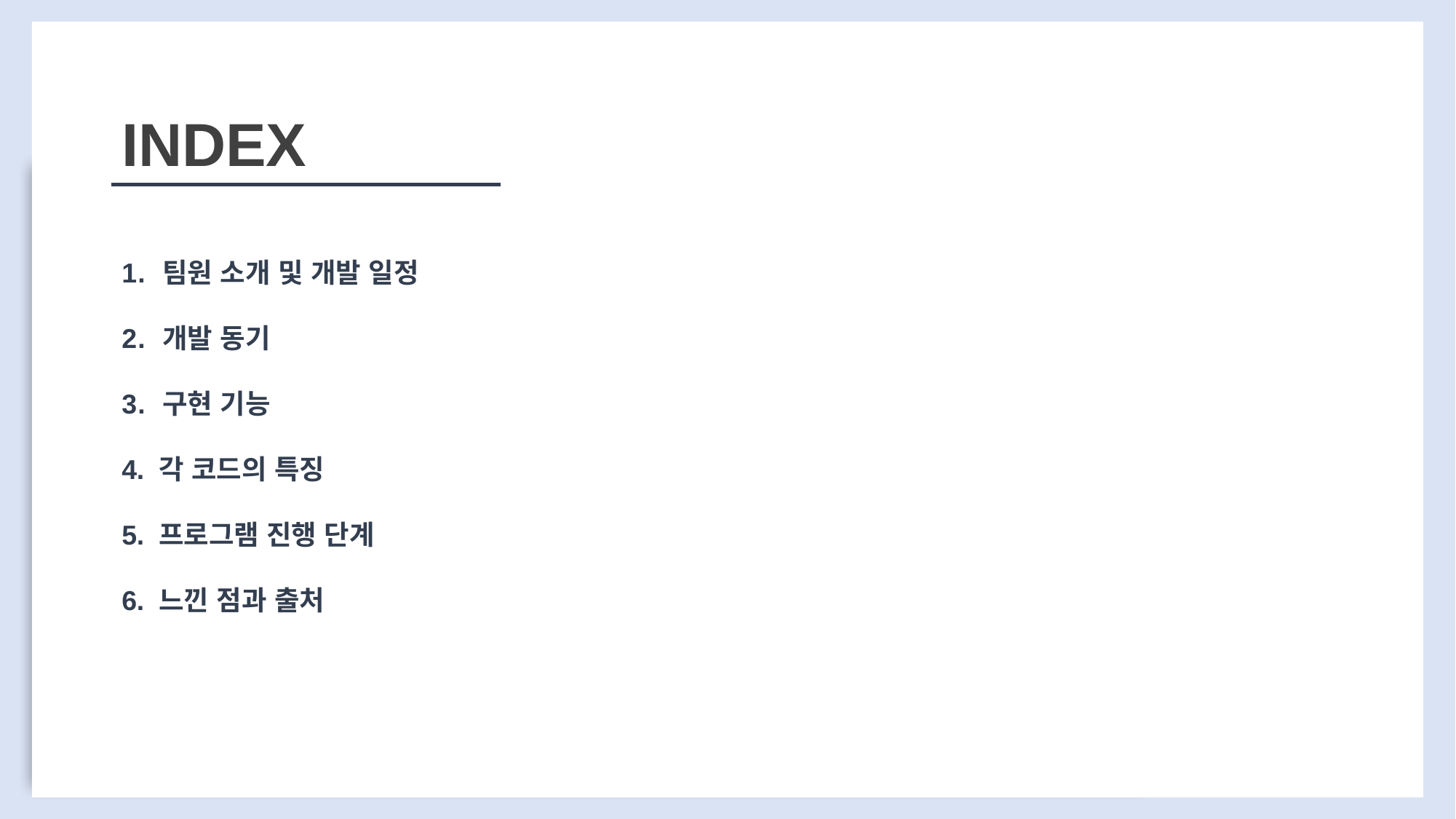

INDEX
팀원 소개 및 개발 일정

개발 동기

구현 기능

4. 각 코드의 특징

5. 프로그램 진행 단계

6. 느낀 점과 출처